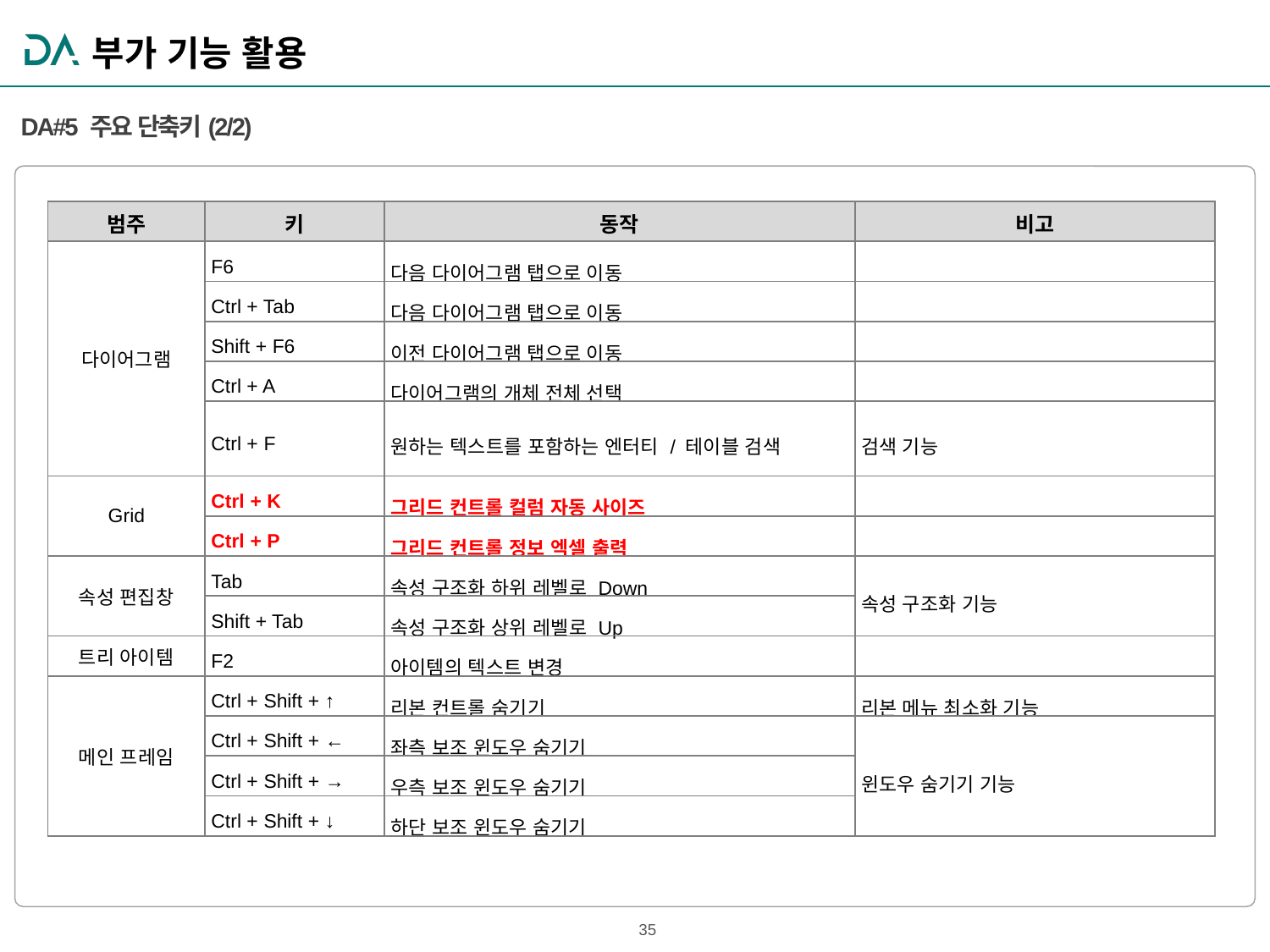

부가 기능 활용
DA#5 주요 단축키(2/2)
| 범주 | 키 | 동작 | 비고 |
| --- | --- | --- | --- |
| 다이어그램 | F6 | 다음 다이어그램 탭으로 이동 |  |
|  | Ctrl + Tab | 다음 다이어그램 탭으로 이동 |  |
|  | Shift + F6 | 이전 다이어그램 탭으로 이동 |  |
|  | Ctrl + A | 다이어그램의 개체 전체 선택 |  |
|  | Ctrl + F | 원하는 텍스트를 포함하는 엔터티 / 테이블 검색 | 검색 기능 |
| Grid | Ctrl + K | 그리드 컨트롤 컬럼 자동 사이즈 |  |
|  | Ctrl + P | 그리드 컨트롤 정보 엑셀 출력 |  |
| 속성 편집창 | Tab | 속성 구조화 하위 레벨로 Down | 속성 구조화 기능 |
|  | Shift + Tab | 속성 구조화 상위 레벨로 Up |  |
| 트리 아이템 | F2 | 아이템의 텍스트 변경 |  |
| 메인 프레임 | Ctrl + Shift + ↑ | 리본 컨트롤 숨기기 | 리본 메뉴 최소화 기능 |
|  | Ctrl + Shift + ← | 좌측 보조 윈도우 숨기기 | 윈도우 숨기기 기능 |
|  | Ctrl + Shift + → | 우측 보조 윈도우 숨기기 |  |
|  | Ctrl + Shift + ↓ | 하단 보조 윈도우 숨기기 |  |